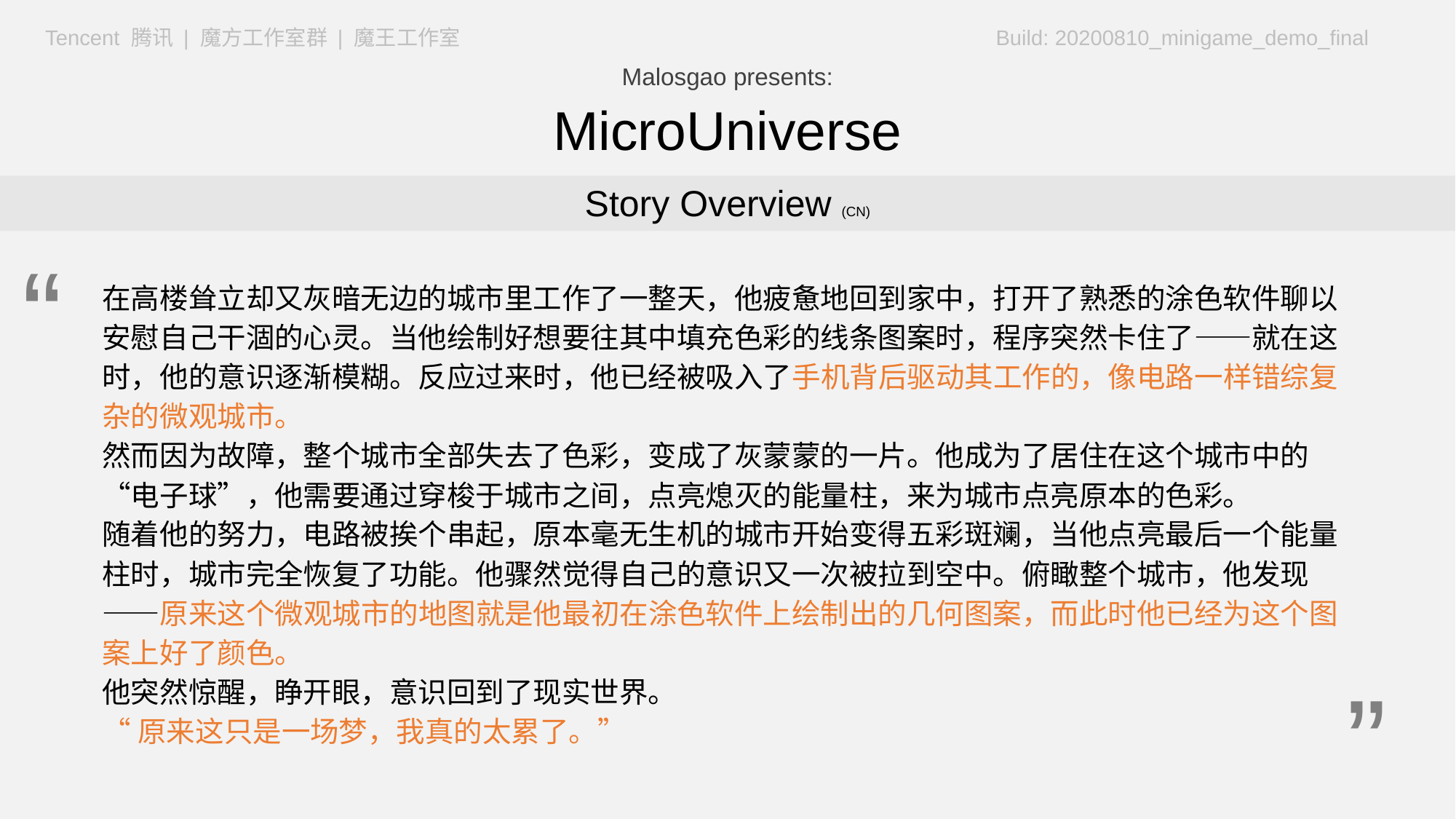

Story Overview (CN)
“
在高楼耸立却又灰暗无边的城市里工作了一整天，他疲惫地回到家中，打开了熟悉的涂色软件聊以安慰自己干涸的心灵。当他绘制好想要往其中填充色彩的线条图案时，程序突然卡住了——就在这时，他的意识逐渐模糊。反应过来时，他已经被吸入了手机背后驱动其工作的，像电路一样错综复杂的微观城市。
然而因为故障，整个城市全部失去了色彩，变成了灰蒙蒙的一片。他成为了居住在这个城市中的“电子球”，他需要通过穿梭于城市之间，点亮熄灭的能量柱，来为城市点亮原本的色彩。
随着他的努力，电路被挨个串起，原本毫无生机的城市开始变得五彩斑斓，当他点亮最后一个能量柱时，城市完全恢复了功能。他骤然觉得自己的意识又一次被拉到空中。俯瞰整个城市，他发现——原来这个微观城市的地图就是他最初在涂色软件上绘制出的几何图案，而此时他已经为这个图案上好了颜色。
他突然惊醒，睁开眼，意识回到了现实世界。
“原来这只是一场梦，我真的太累了。”
”